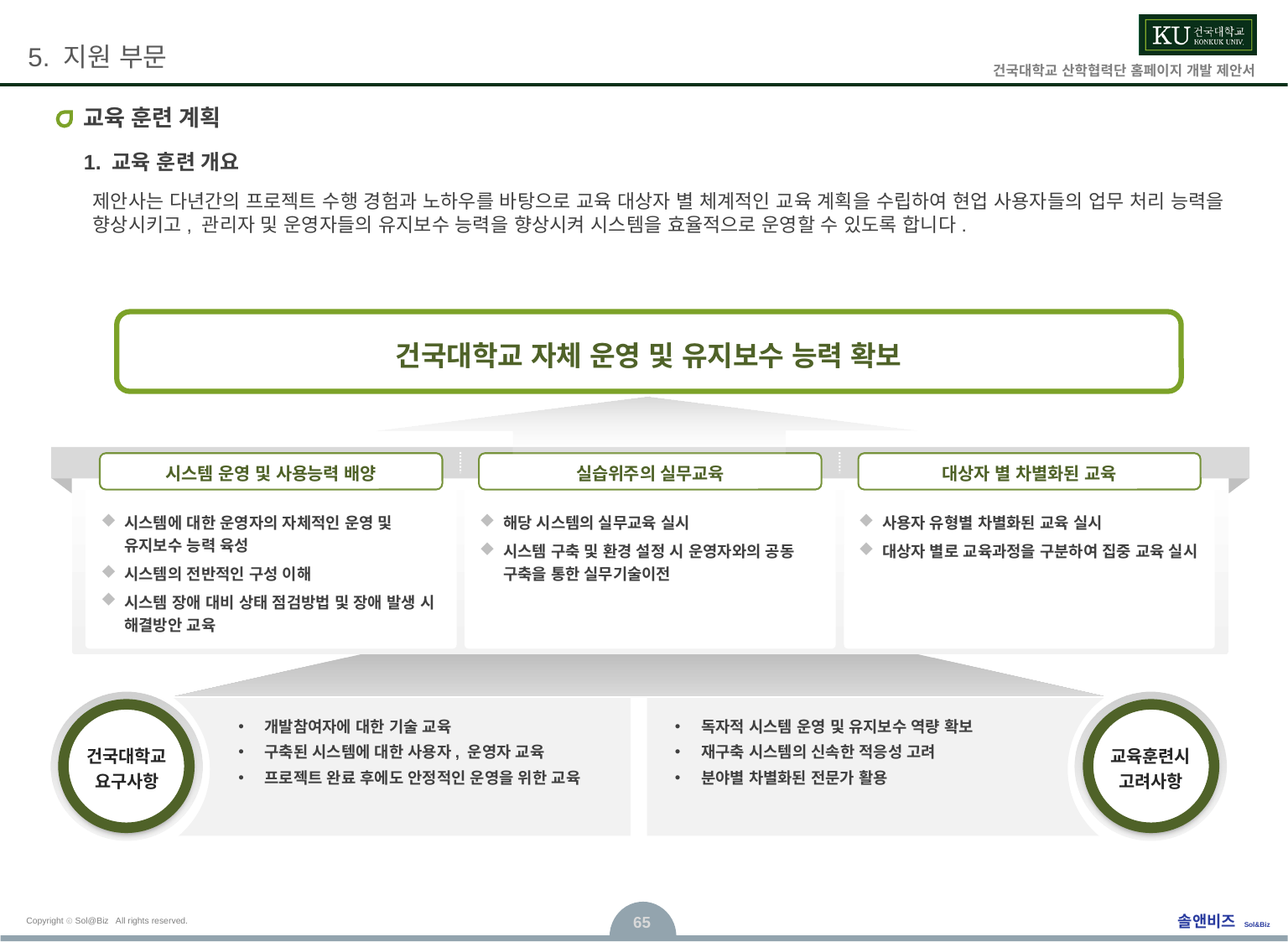

# 교육 훈련 계획
1. 교육 훈련 개요

제안사는 다년간의 프로젝트 수행 경험과 노하우를 바탕으로 교육 대상자 별 체계적인 교육 계획을 수립하여 현업 사용자들의 업무 처리 능력을 향상시키고, 관리자 및 운영자들의 유지보수 능력을 향상시켜 시스템을 효율적으로 운영할 수 있도록 합니다.
건국대학교 자체 운영 및 유지보수 능력 확보

시스템 운영 및 사용능력 배양
실습위주의 실무교육
대상자 별 차별화된 교육

시스템에 대한 운영자의 자체적인 운영 및 유지보수 능력 육성
시스템의 전반적인 구성 이해
시스템 장애 대비 상태 점검방법 및 장애 발생 시 해결방안 교육
해당 시스템의 실무교육 실시
시스템 구축 및 환경 설정 시 운영자와의 공동 구축을 통한 실무기술이전
사용자 유형별 차별화된 교육 실시
대상자 별로 교육과정을 구분하여 집중 교육 실시

건국대학교
요구사항

교육훈련시
고려사항
개발참여자에 대한 기술 교육
구축된 시스템에 대한 사용자, 운영자 교육
프로젝트 완료 후에도 안정적인 운영을 위한 교육
독자적 시스템 운영 및 유지보수 역량 확보
재구축 시스템의 신속한 적응성 고려
분야별 차별화된 전문가 활용